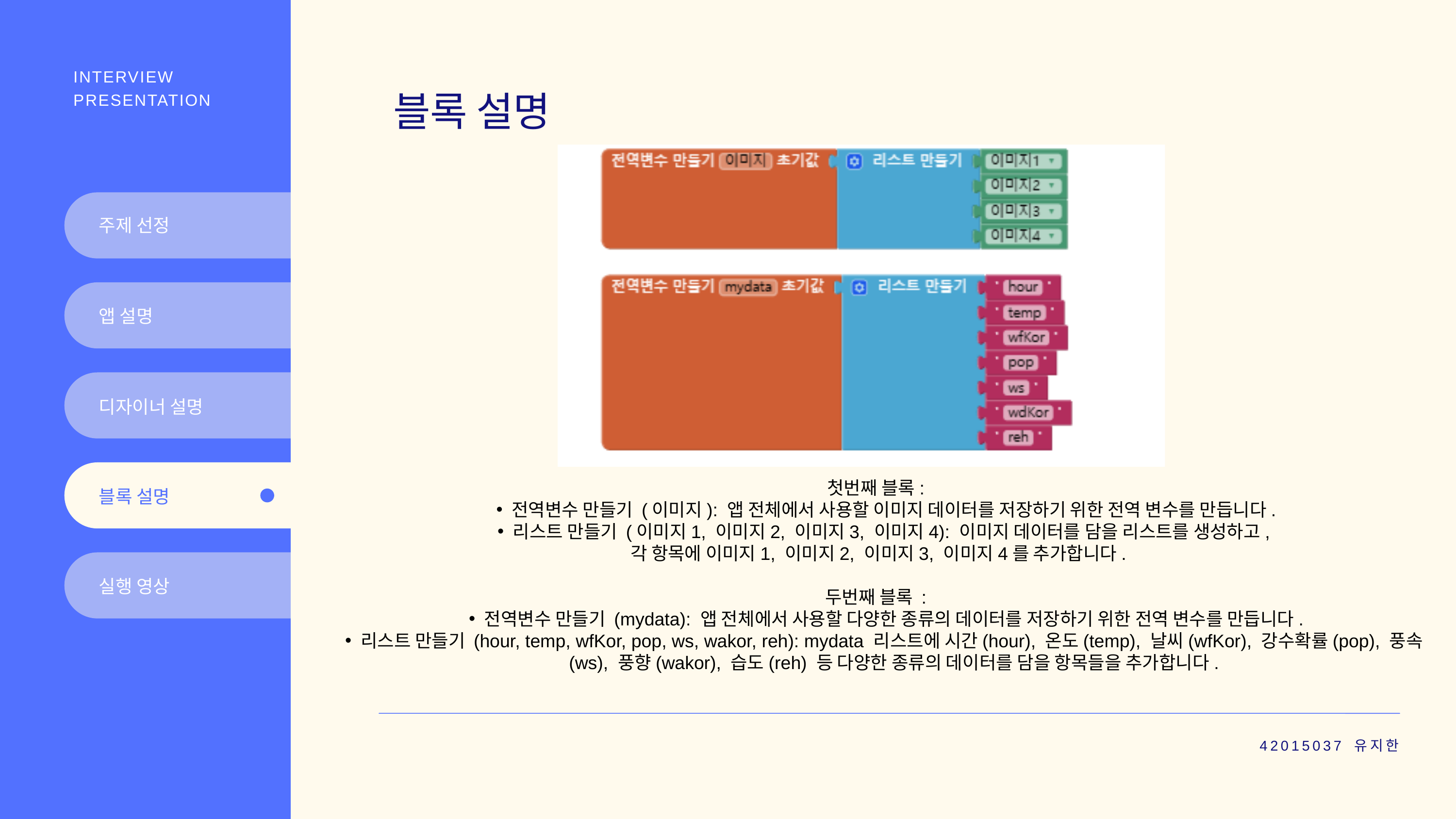

INTERVIEW PRESENTATION
블록 설명

주제 선정

앱 설명

디자이너 설명

첫번째 블록:
전역변수 만들기 (이미지): 앱 전체에서 사용할 이미지 데이터를 저장하기 위한 전역 변수를 만듭니다.
리스트 만들기 (이미지1, 이미지2, 이미지3, 이미지4): 이미지 데이터를 담을 리스트를 생성하고,
각 항목에 이미지1, 이미지2, 이미지3, 이미지4를 추가합니다.

두번째 블록 :
전역변수 만들기 (mydata): 앱 전체에서 사용할 다양한 종류의 데이터를 저장하기 위한 전역 변수를 만듭니다.
리스트 만들기 (hour, temp, wfKor, pop, ws, wakor, reh): mydata 리스트에 시간(hour), 온도(temp), 날씨(wfKor), 강수확률(pop), 풍속(ws), 풍향(wakor), 습도(reh) 등 다양한 종류의 데이터를 담을 항목들을 추가합니다.

블록 설명

실행 영상

42015037 유지한